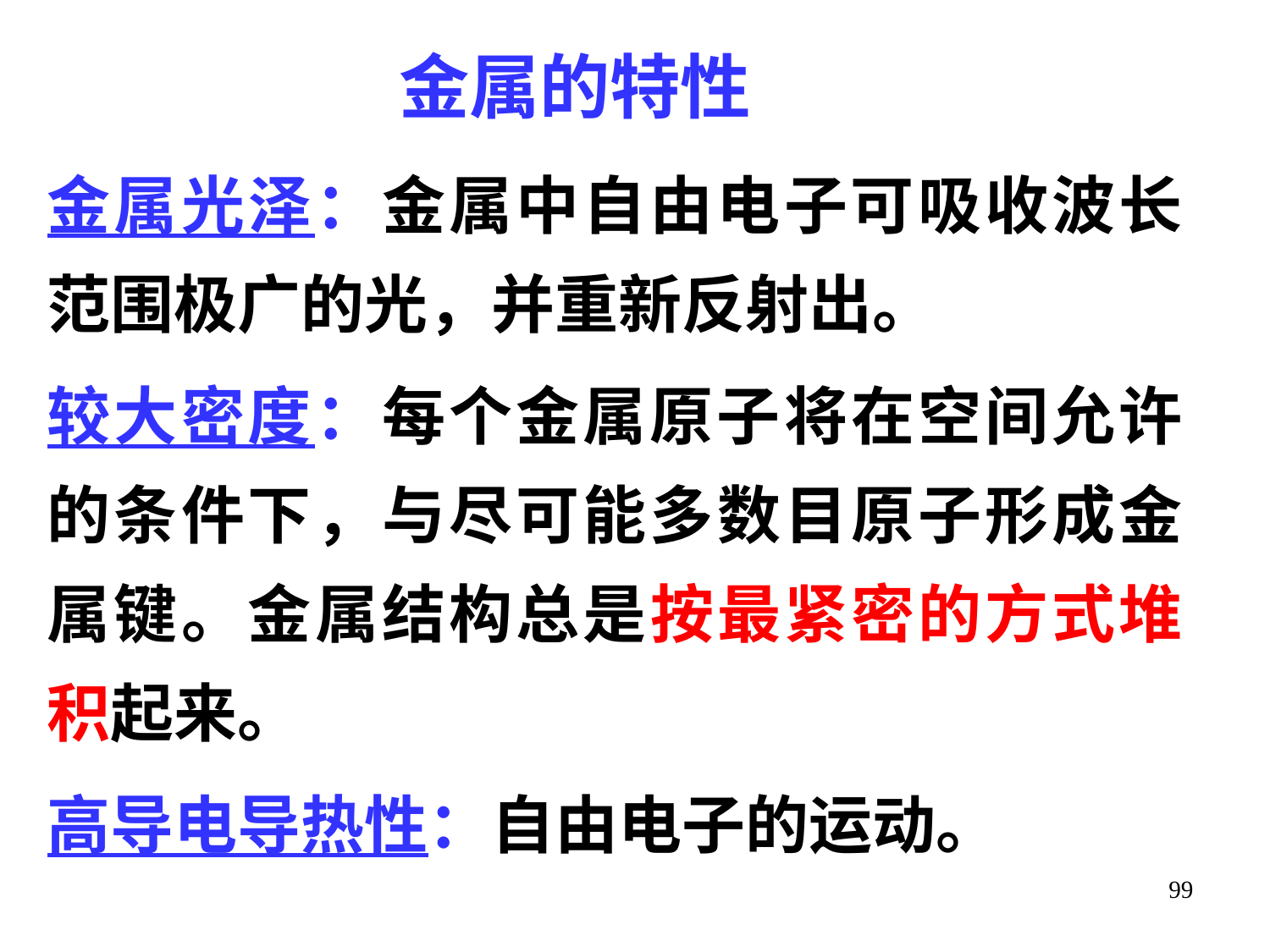

金属的特性
金属光泽：金属中自由电子可吸收波长范围极广的光，并重新反射出。
较大密度：每个金属原子将在空间允许的条件下，与尽可能多数目原子形成金属键。金属结构总是按最紧密的方式堆积起来。
高导电导热性：自由电子的运动。
99